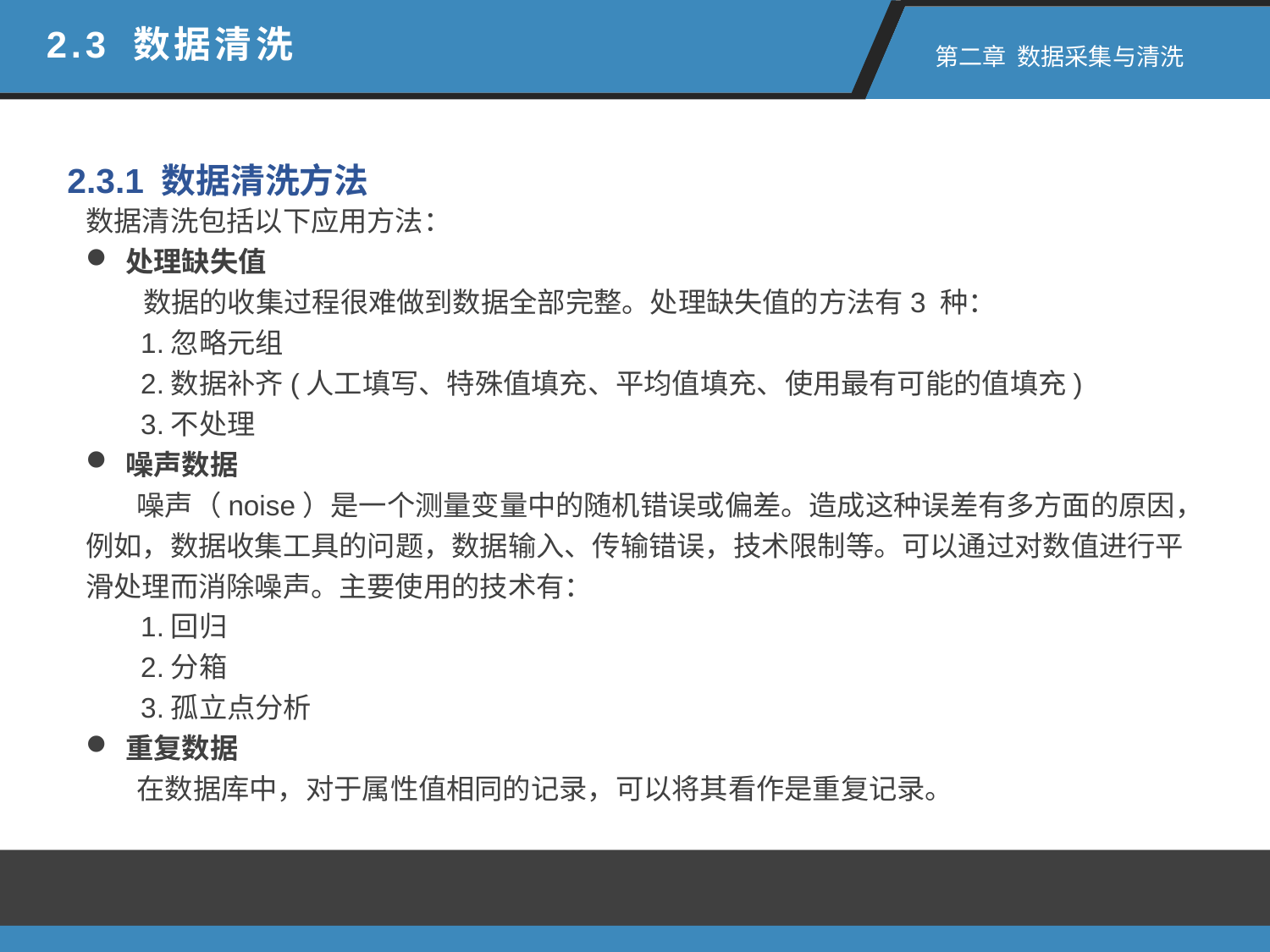

2.3 数据清洗
  第二章  数据采集与清洗

数据清洗包括以下应用方法：
处理缺失值
        数据的收集过程很难做到数据全部完整。处理缺失值的方法有3 种：
       1.忽略元组
       2.数据补齐(人工填写、特殊值填充、平均值填充、使用最有可能的值填充)
       3.不处理
噪声数据
       噪声（noise）是一个测量变量中的随机错误或偏差。造成这种误差有多方面的原因，例如，数据收集工具的问题，数据输入、传输错误，技术限制等。可以通过对数值进行平滑处理而消除噪声。主要使用的技术有：
       1.回归
       2.分箱
       3.孤立点分析
重复数据
       在数据库中，对于属性值相同的记录，可以将其看作是重复记录。

2.3.1 数据清洗方法